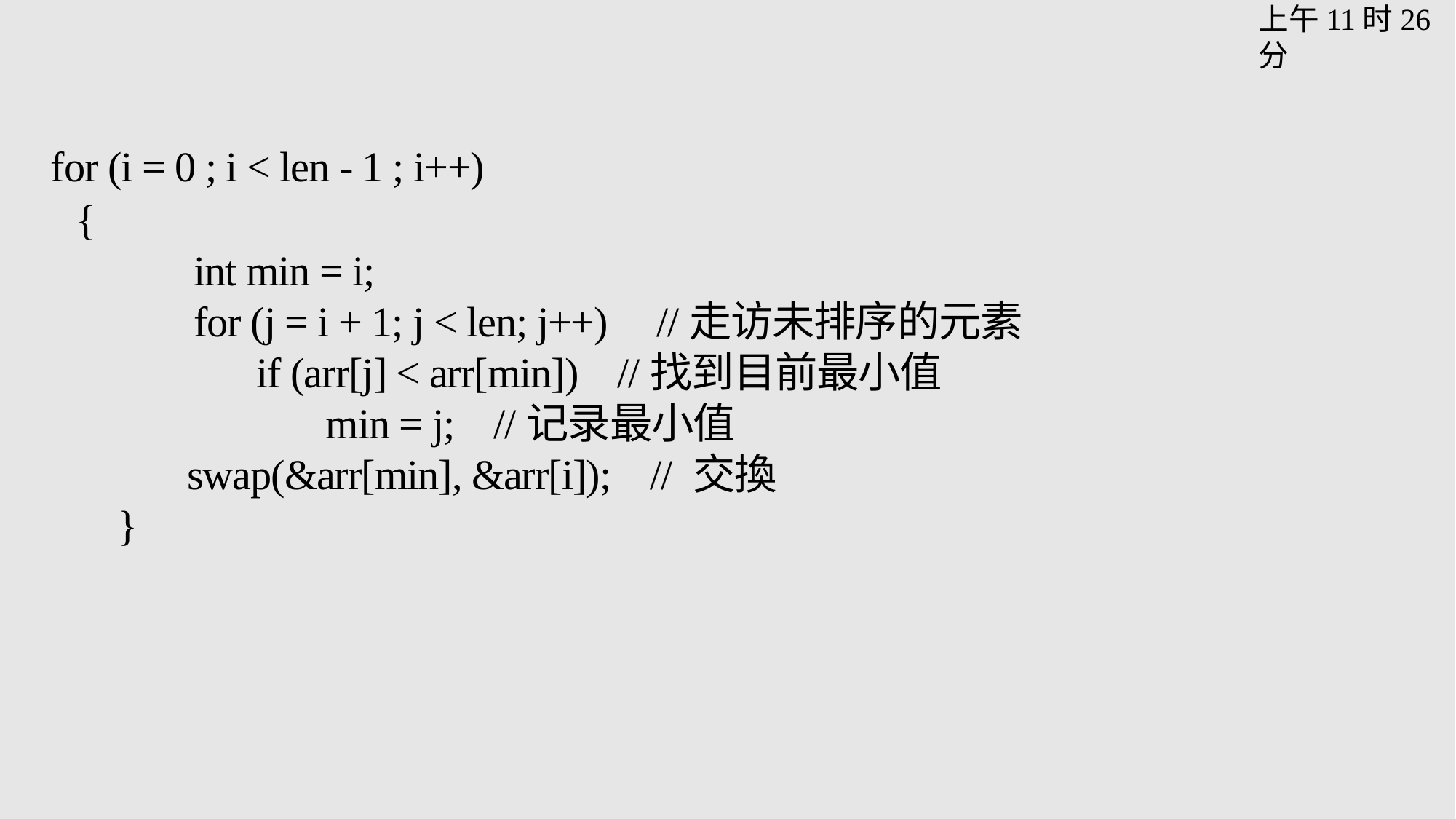

# for (i = 0 ; i < len - 1 ; i++) { int min = i; for (j = i + 1; j < len; j++)     //走访未排序的元素 if (arr[j] < arr[min])    //找到目前最小值 min = j;    //记录最小值 swap(&arr[min], &arr[i]);    // 交換 }